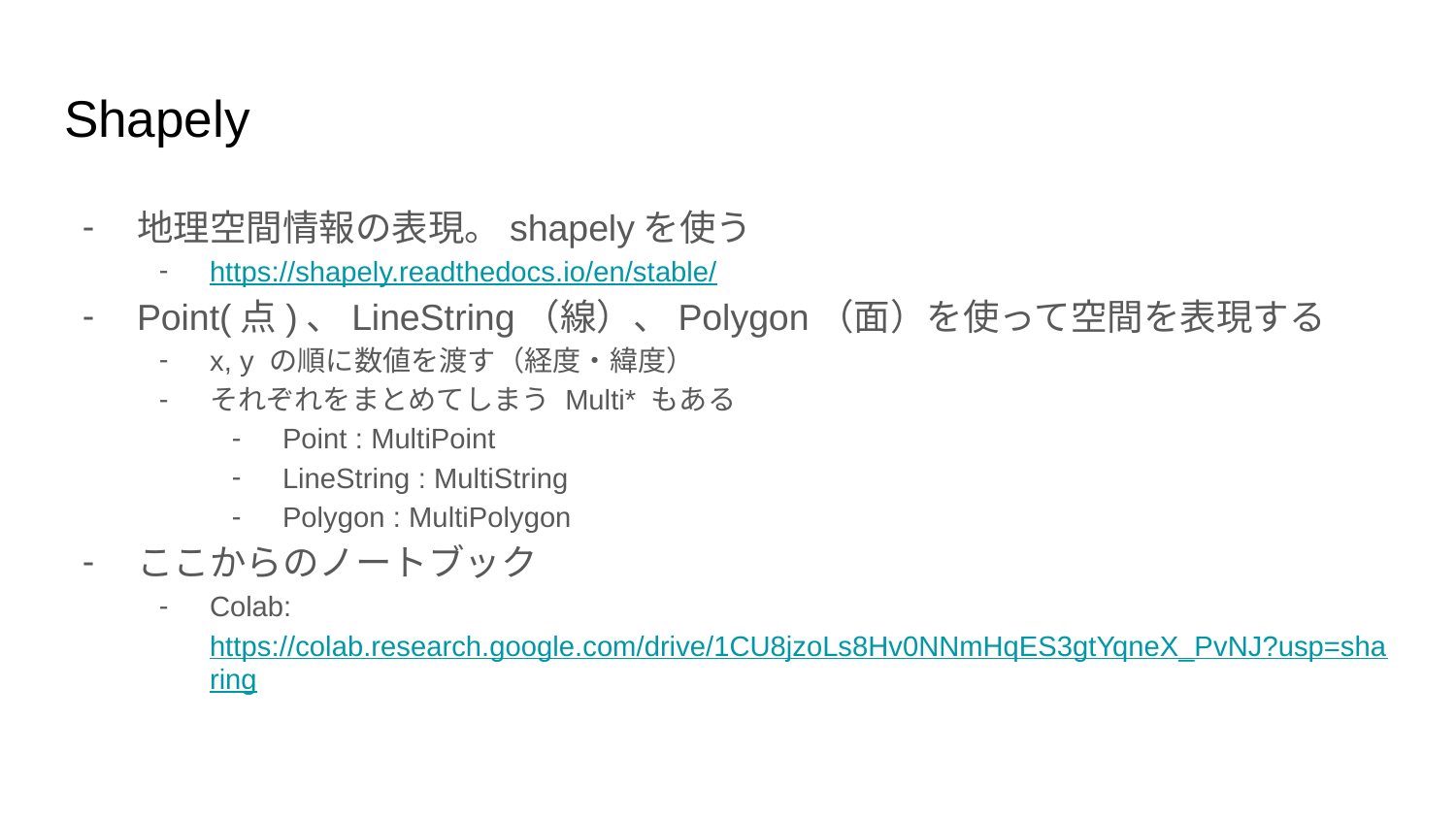

# Shapely
地理空間情報の表現。shapelyを使う
https://shapely.readthedocs.io/en/stable/
Point(点)、LineString（線）、Polygon（面）を使って空間を表現する
x, y の順に数値を渡す（経度・緯度）
それぞれをまとめてしまう Multi* もある
Point : MultiPoint
LineString : MultiString
Polygon : MultiPolygon
ここからのノートブック
Colab: https://colab.research.google.com/drive/1CU8jzoLs8Hv0NNmHqES3gtYqneX_PvNJ?usp=sharing